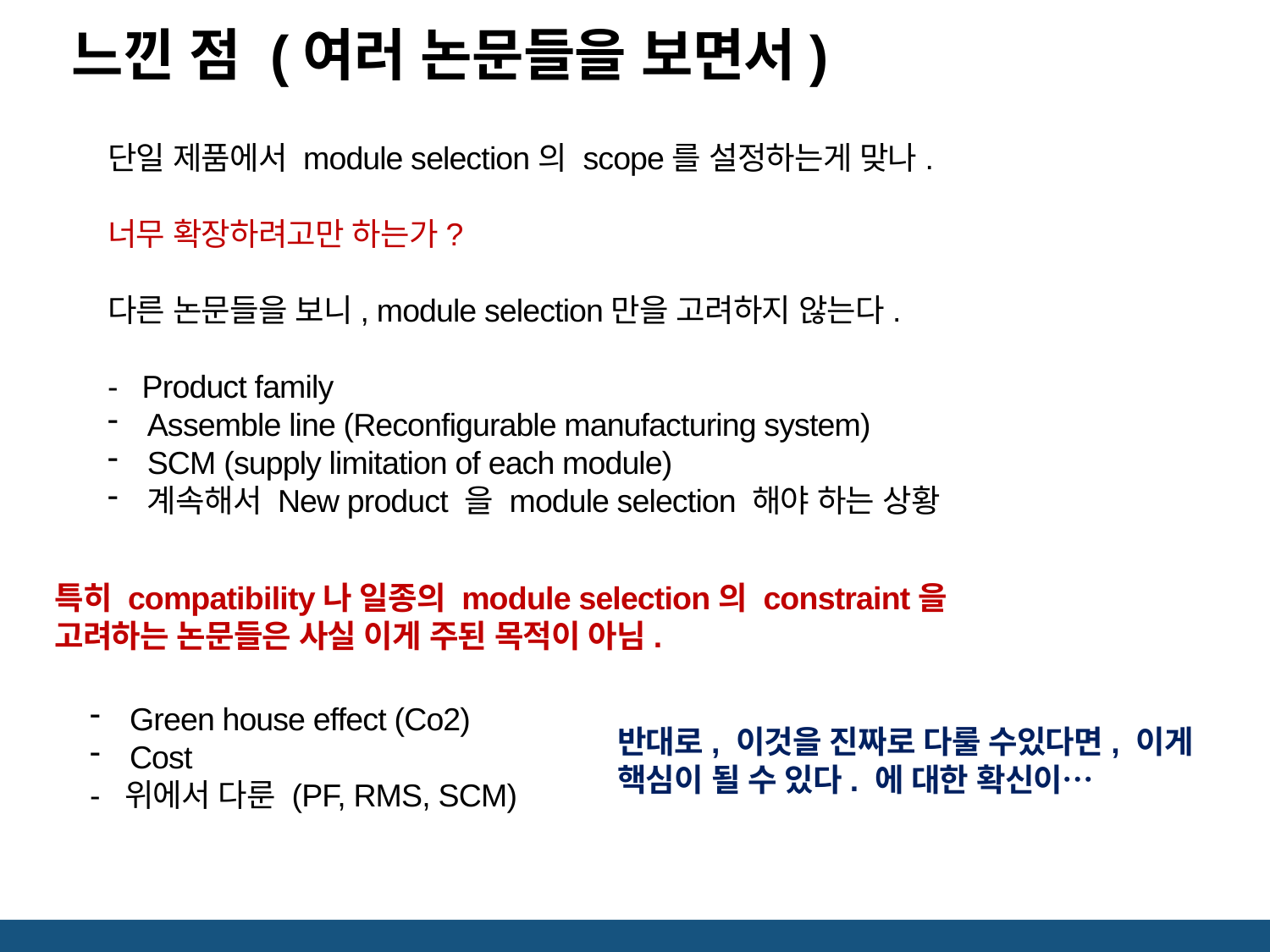

느낀 점 (여러 논문들을 보면서)
단일 제품에서 module selection의 scope를 설정하는게 맞나.

너무 확장하려고만 하는가?

다른 논문들을 보니, module selection만을 고려하지 않는다.

-   Product family
Assemble line (Reconfigurable manufacturing system)
SCM (supply limitation of each module)
계속해서 New product 을 module selection 해야 하는 상황
특히 compatibility나 일종의 module selection의 constraint을
고려하는 논문들은 사실 이게 주된 목적이 아님.
Green house effect (Co2)
Cost
-  위에서 다룬 (PF, RMS, SCM)
반대로, 이것을 진짜로 다룰 수있다면, 이게 핵심이 될 수 있다. 에 대한 확신이…